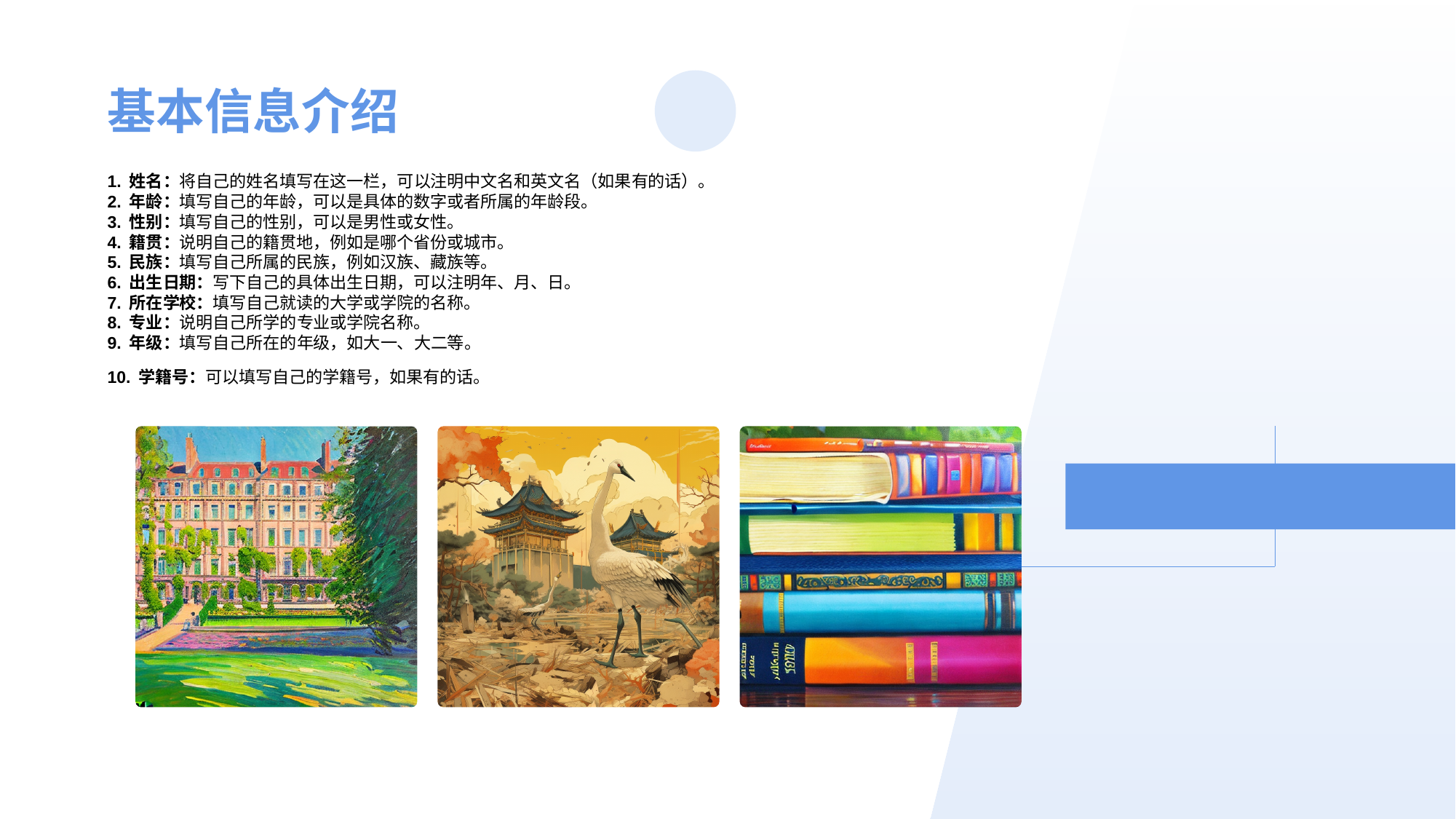

学习成绩和荣誉

基本信息介绍
1. 姓名：将自己的姓名填写在这一栏，可以注明中文名和英文名（如果有的话）。
2. 年龄：填写自己的年龄，可以是具体的数字或者所属的年龄段。
3. 性别：填写自己的性别，可以是男性或女性。
4. 籍贯：说明自己的籍贯地，例如是哪个省份或城市。
5. 民族：填写自己所属的民族，例如汉族、藏族等。
6. 出生日期：写下自己的具体出生日期，可以注明年、月、日。
7. 所在学校：填写自己就读的大学或学院的名称。
8. 专业：说明自己所学的专业或学院名称。
9. 年级：填写自己所在的年级，如大一、大二等。
10. 学籍号：可以填写自己的学籍号，如果有的话。